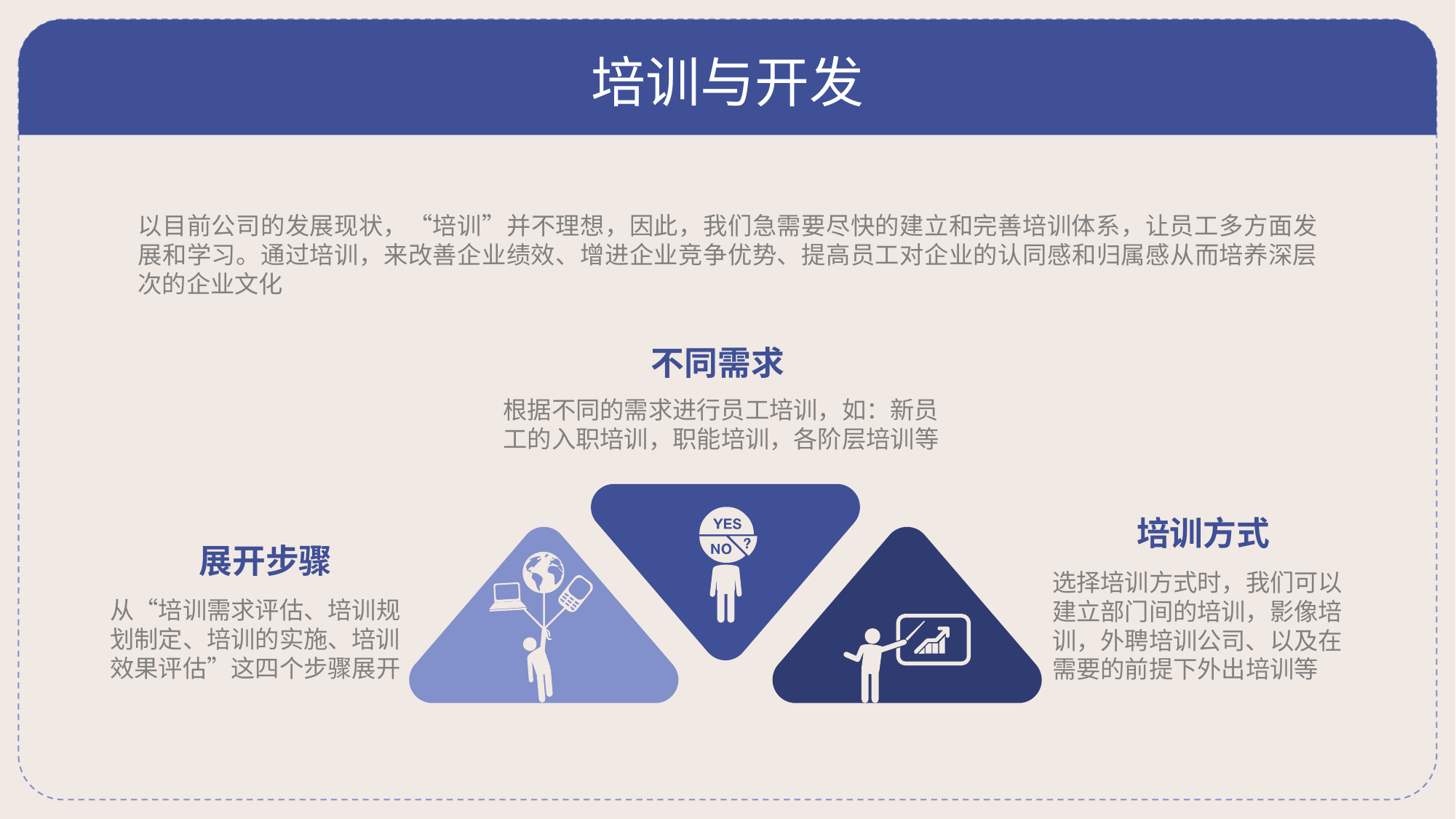

# 培训与开发
以目前公司的发展现状，“培训”并不理想，因此，我们急需要尽快的建立和完善培训体系，让员工多方面发展和学习。通过培训，来改善企业绩效、增进企业竞争优势、提高员工对企业的认同感和归属感从而培养深层次的企业文化
不同需求
根据不同的需求进行员工培训，如：新员工的入职培训，职能培训，各阶层培训等

培训方式

展开步骤

选择培训方式时，我们可以建立部门间的培训，影像培训，外聘培训公司、以及在需要的前提下外出培训等
从“培训需求评估、培训规划制定、培训的实施、培训效果评估”这四个步骤展开